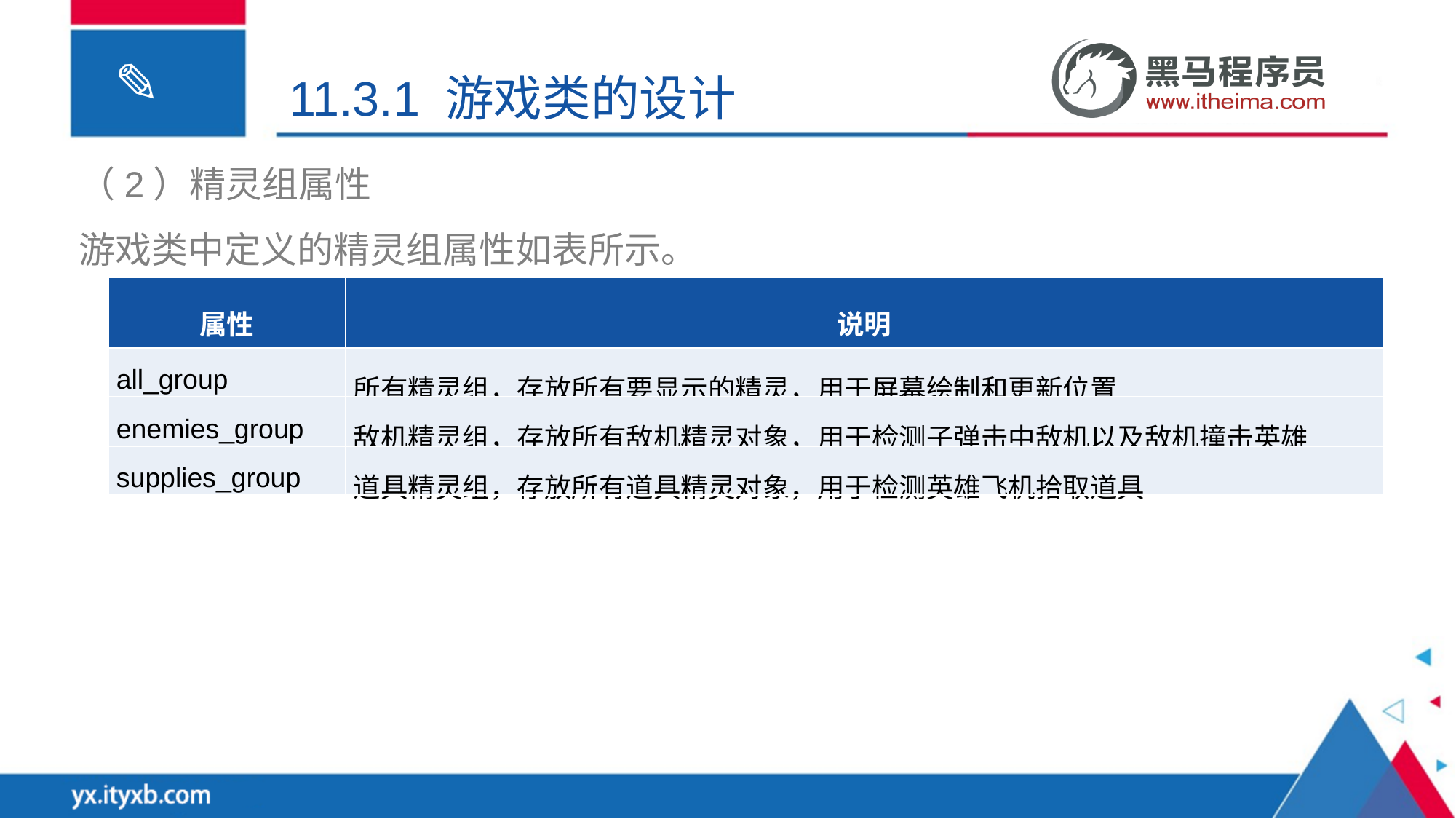

11.3.1 游戏类的设计
（2）精灵组属性
游戏类中定义的精灵组属性如表所示。
| 属性 | 说明 |
| --- | --- |
| all\_group | 所有精灵组，存放所有要显示的精灵，用于屏幕绘制和更新位置 |
| enemies\_group | 敌机精灵组，存放所有敌机精灵对象，用于检测子弹击中敌机以及敌机撞击英雄 |
| supplies\_group | 道具精灵组，存放所有道具精灵对象，用于检测英雄飞机拾取道具 |